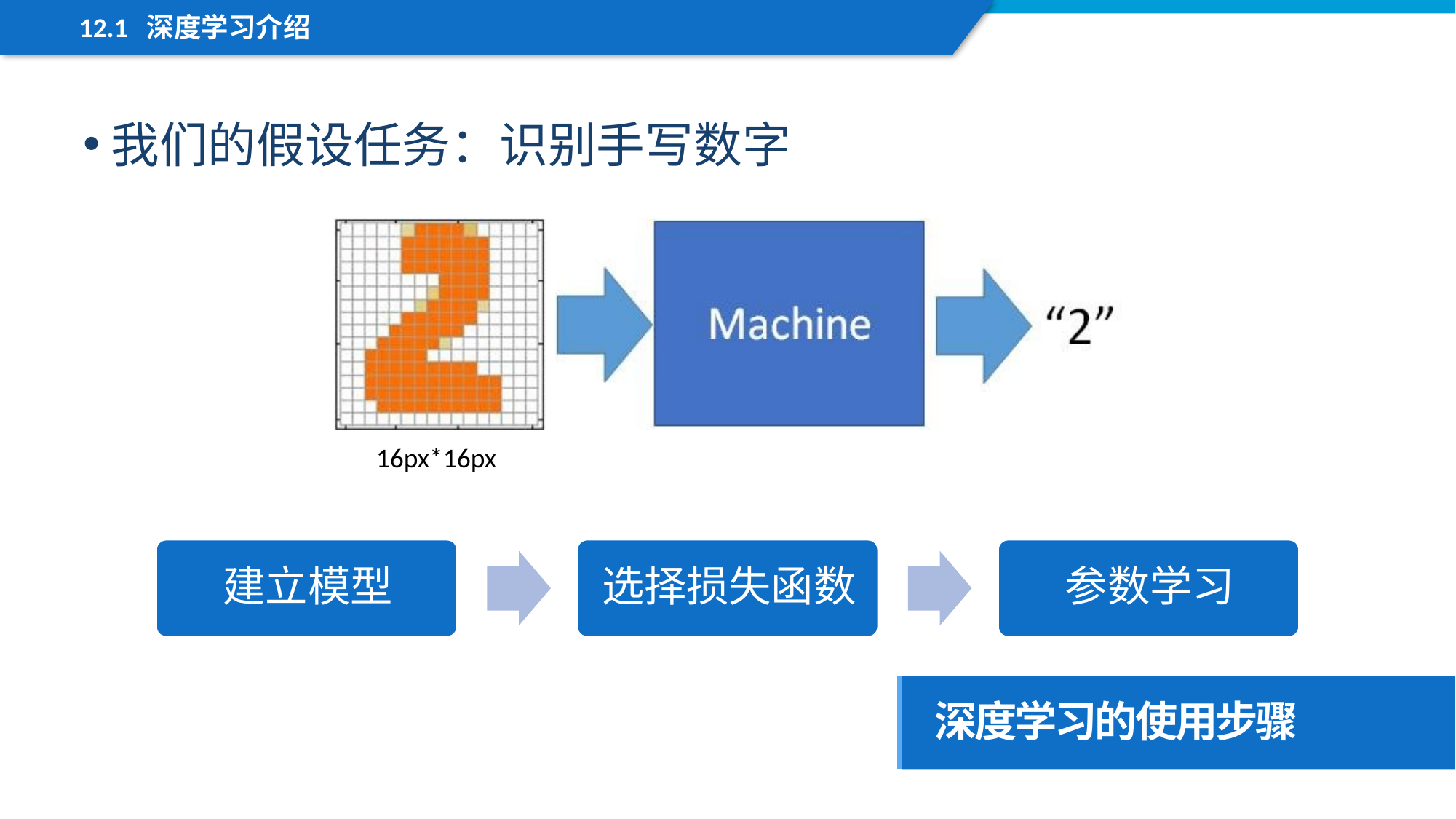

12.1  深度学习介绍
我们的假设任务：识别手写数字

16px*16px
建立模型

选择损失函数

参数学习
深度学习的使用步骤